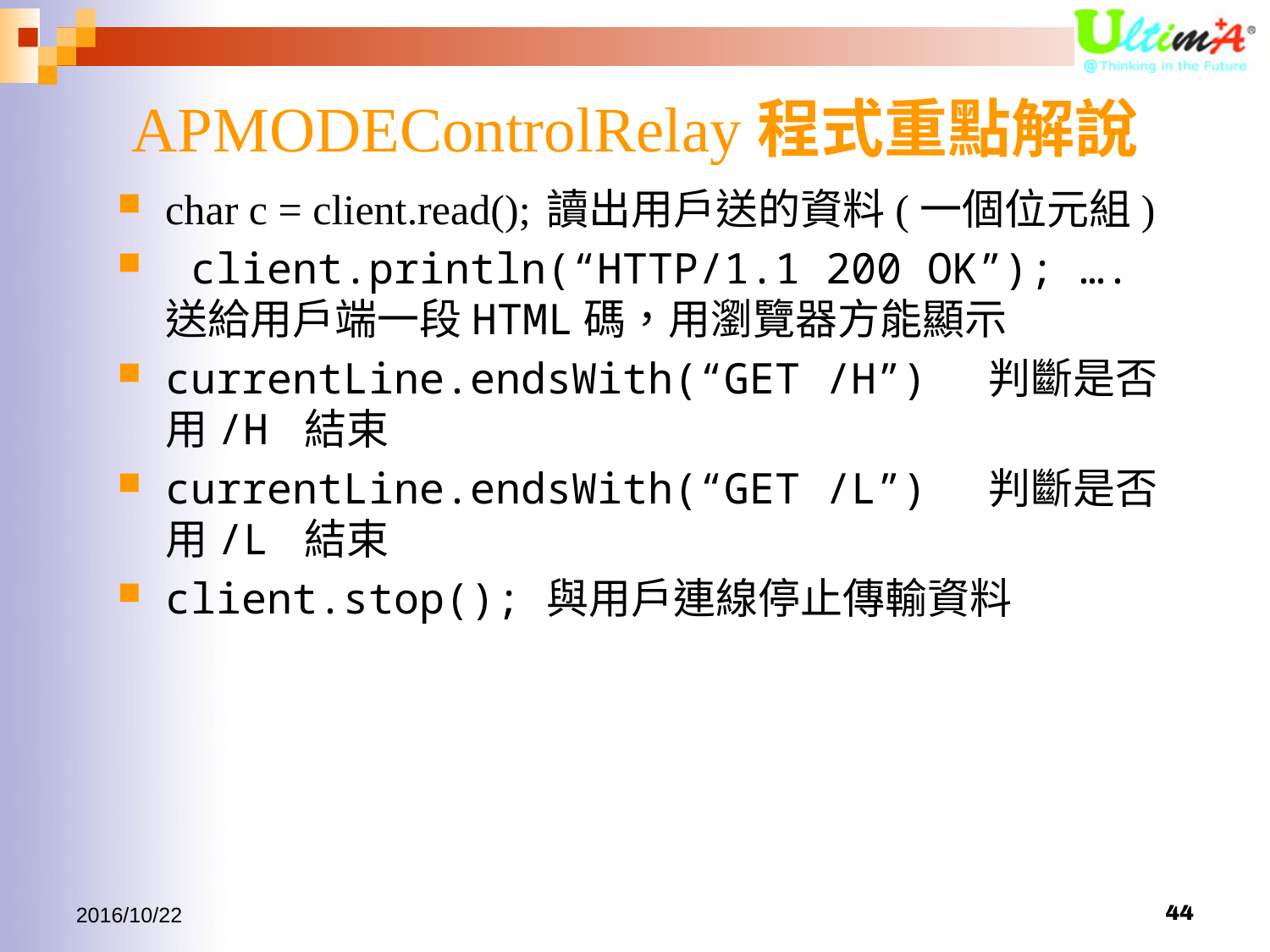

# APMODEControlRelay程式重點解說
char c = client.read();	讀出用戶送的資料(一個位元組)
 client.println(“HTTP/1.1 200 OK”); ….  送給用戶端一段HTML碼，用瀏覽器方能顯示
currentLine.endsWith(“GET /H”)  判斷是否用/H 結束
currentLine.endsWith(“GET /L”)  判斷是否用/L 結束
client.stop();	與用戶連線停止傳輸資料

2016/10/22
44